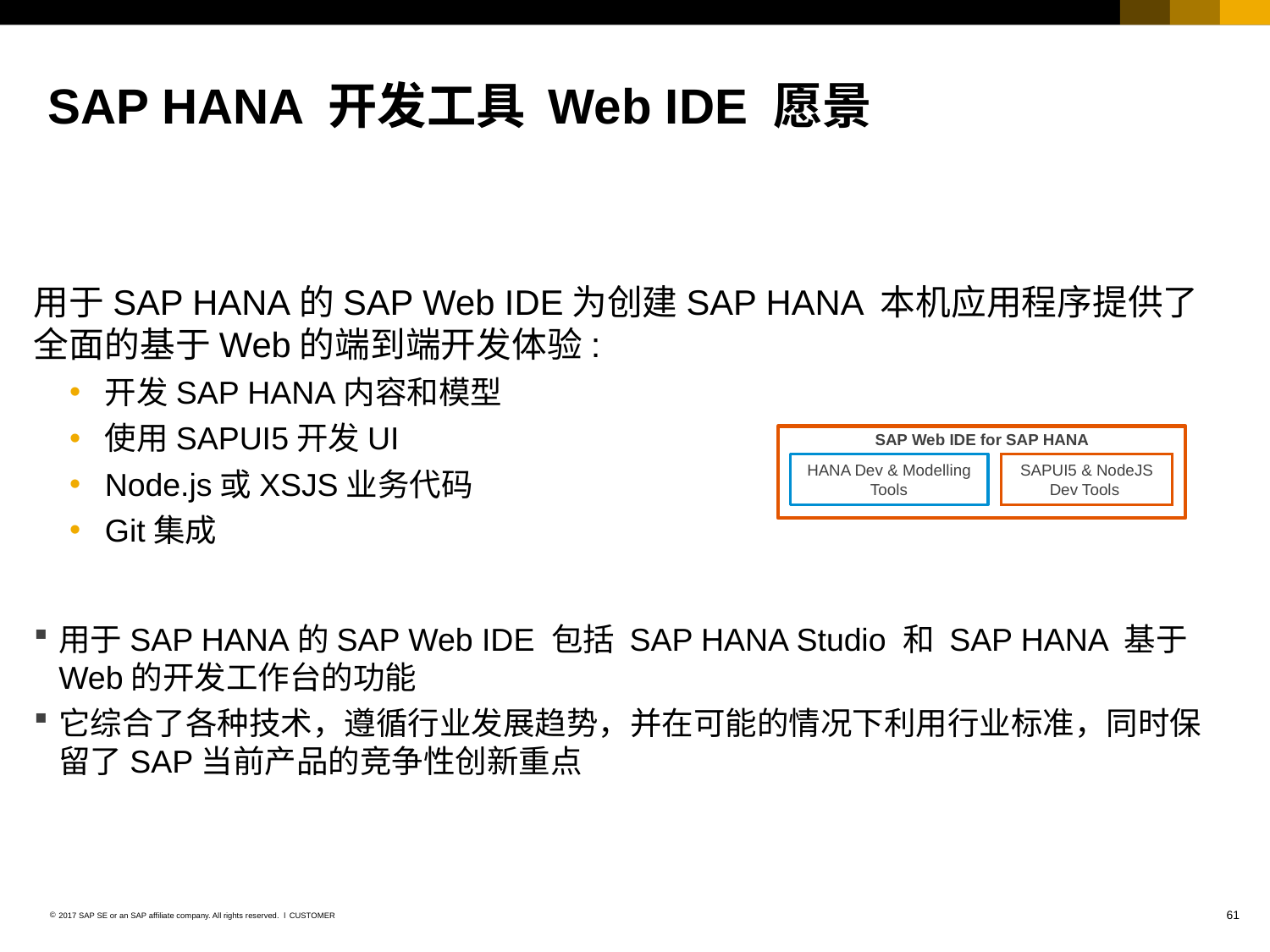

# SAP HANA 开发工具 Web IDE 愿景
用于SAP HANA的SAP Web IDE为创建SAP HANA 本机应用程序提供了全面的基于Web的端到端开发体验:
开发SAP HANA内容和模型
使用SAPUI5开发UI
Node.js或XSJS业务代码
Git集成

用于SAP HANA的SAP Web IDE 包括 SAP HANA Studio 和 SAP HANA 基于Web的开发工作台的功能
它综合了各种技术，遵循行业发展趋势，并在可能的情况下利用行业标准，同时保留了SAP当前产品的竞争性创新重点
SAP Web IDE for SAP HANA
HANA Dev & Modelling Tools
SAPUI5 & NodeJS Dev Tools